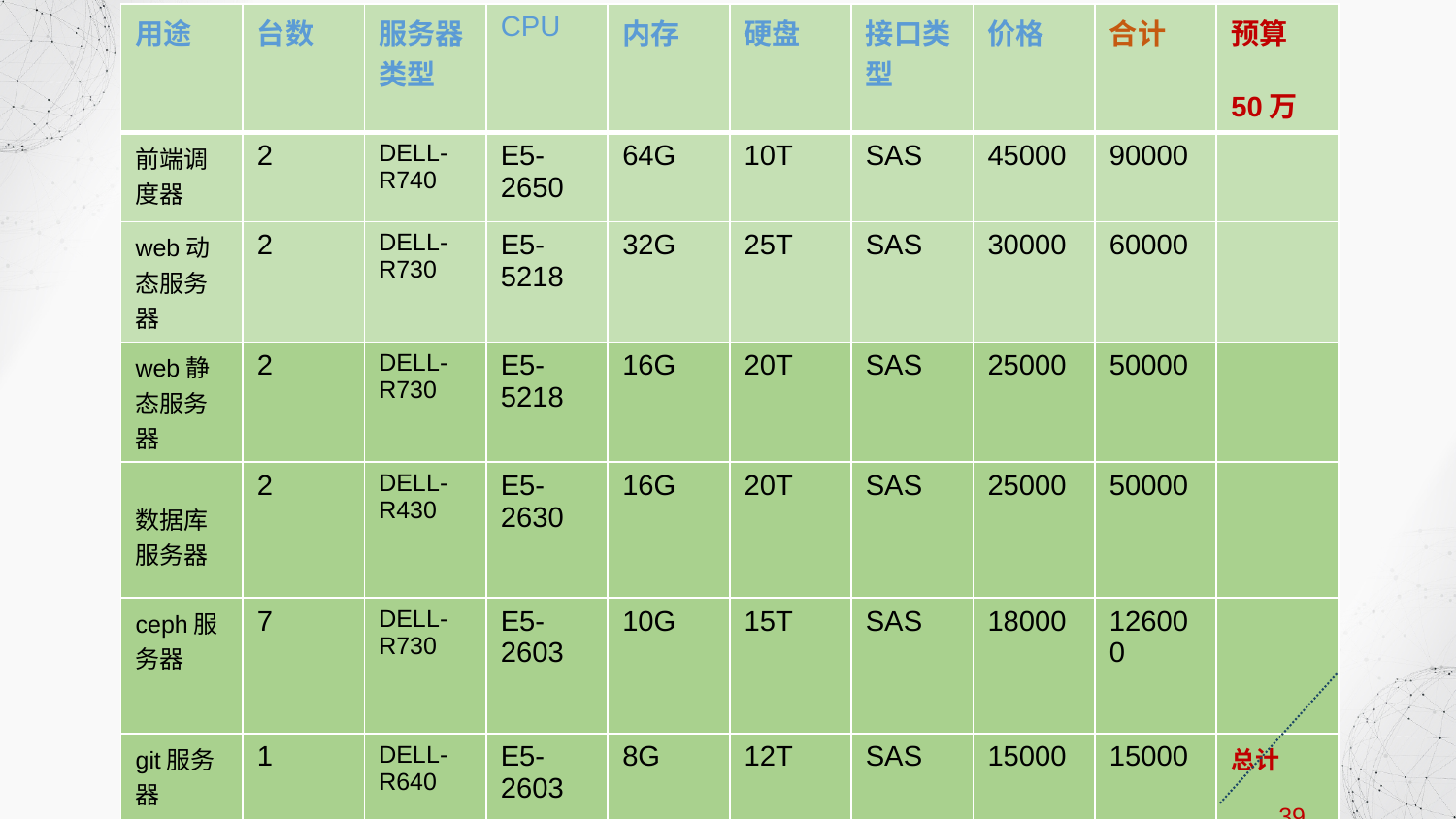

| 用途 | 台数 | 服务器类型 | CPU | 内存 | 硬盘 | 接口类型 | 价格 | 合计 | 预算 50万 |
| --- | --- | --- | --- | --- | --- | --- | --- | --- | --- |
| 前端调度器 | 2 | DELL-R740 | E5-2650 | 64G | 10T | SAS | 45000 | 90000 |  |
| web动态服务器 | 2 | DELL-R730 | E5-5218 | 32G | 25T | SAS | 30000 | 60000 |  |
| web静态服务器 | 2 | DELL-R730 | E5-5218 | 16G | 20T | SAS | 25000 | 50000 |  |
| 数据库服务器 | 2 | DELL-R430 | E5-2630 | 16G | 20T | SAS | 25000 | 50000 |  |
| ceph服务器 | 7 | DELL-R730 | E5-2603 | 10G | 15T | SAS | 18000 | 126000 |  |
| git服务器 | 1 | DELL-R640 | E5-2603 | 8G | 12T | SAS | 15000 | 15000 | 总计 39万 |